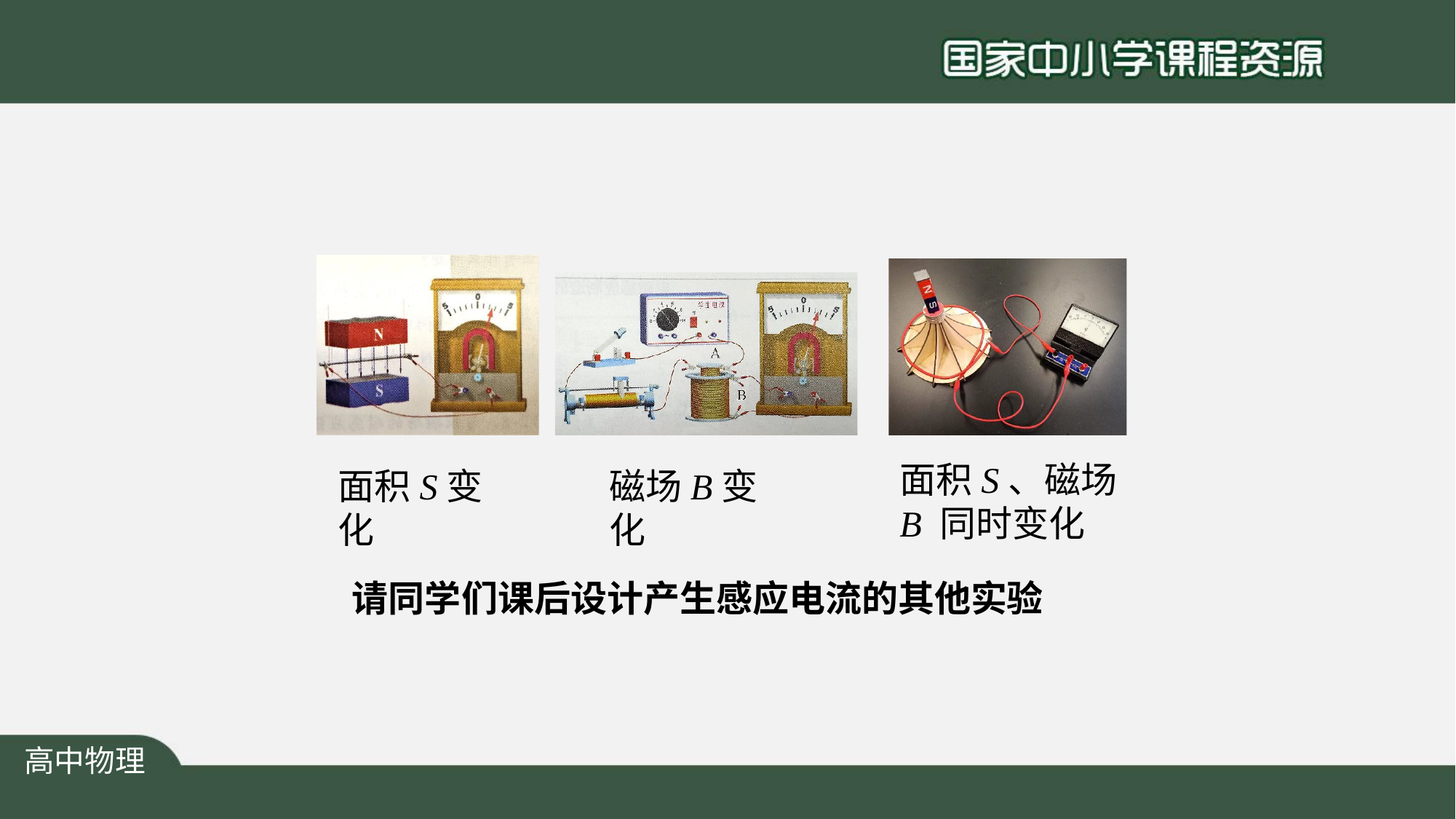

面积S、磁场B 同时变化
面积S变化
磁场B变化
请同学们课后设计产生感应电流的其他实验
高中物理